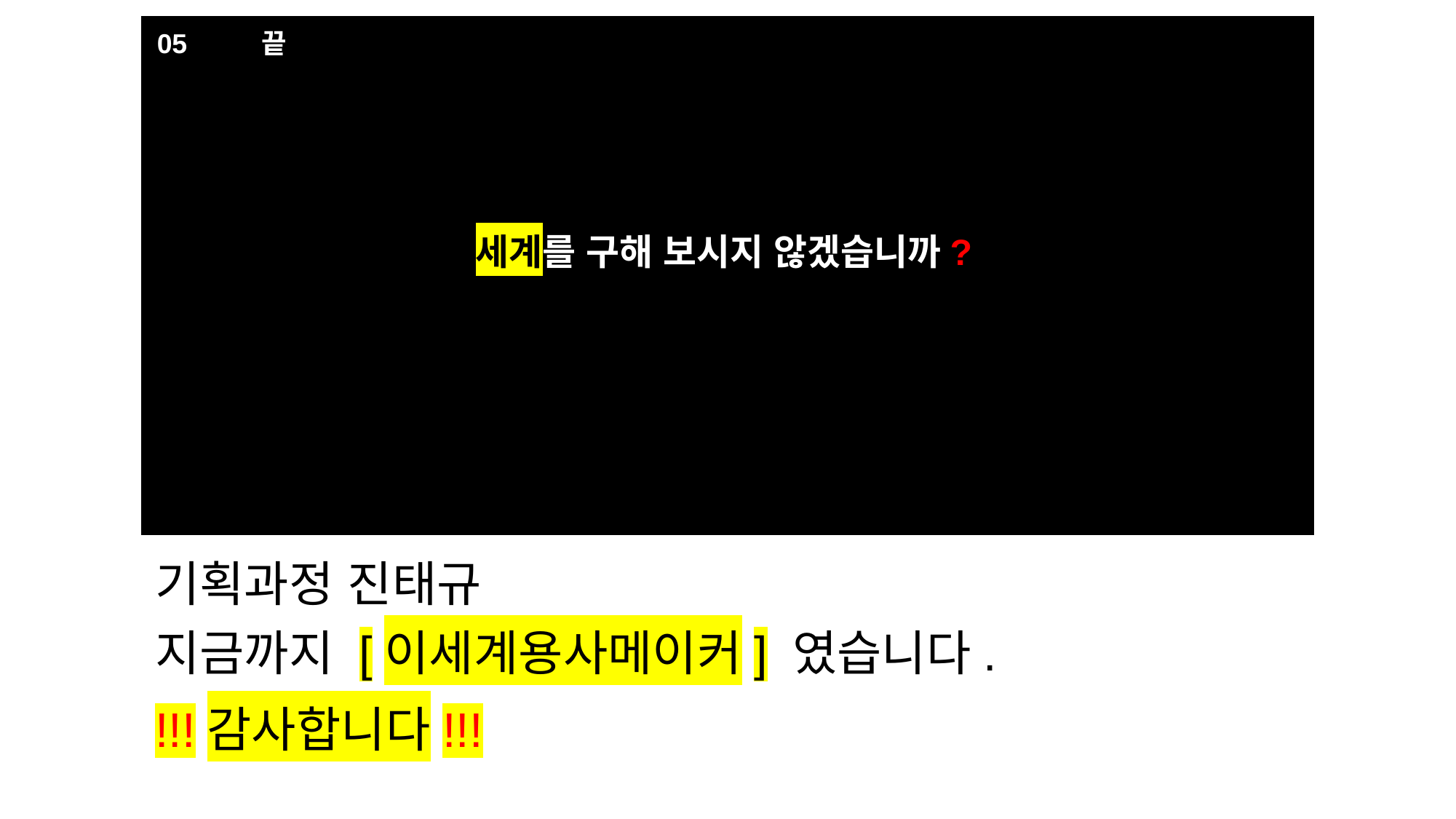

05

끝
세계를 구해 보시지 않겠습니까?
기획과정 진태규
지금까지 [이세계용사메이커] 였습니다.
!!!감사합니다!!!